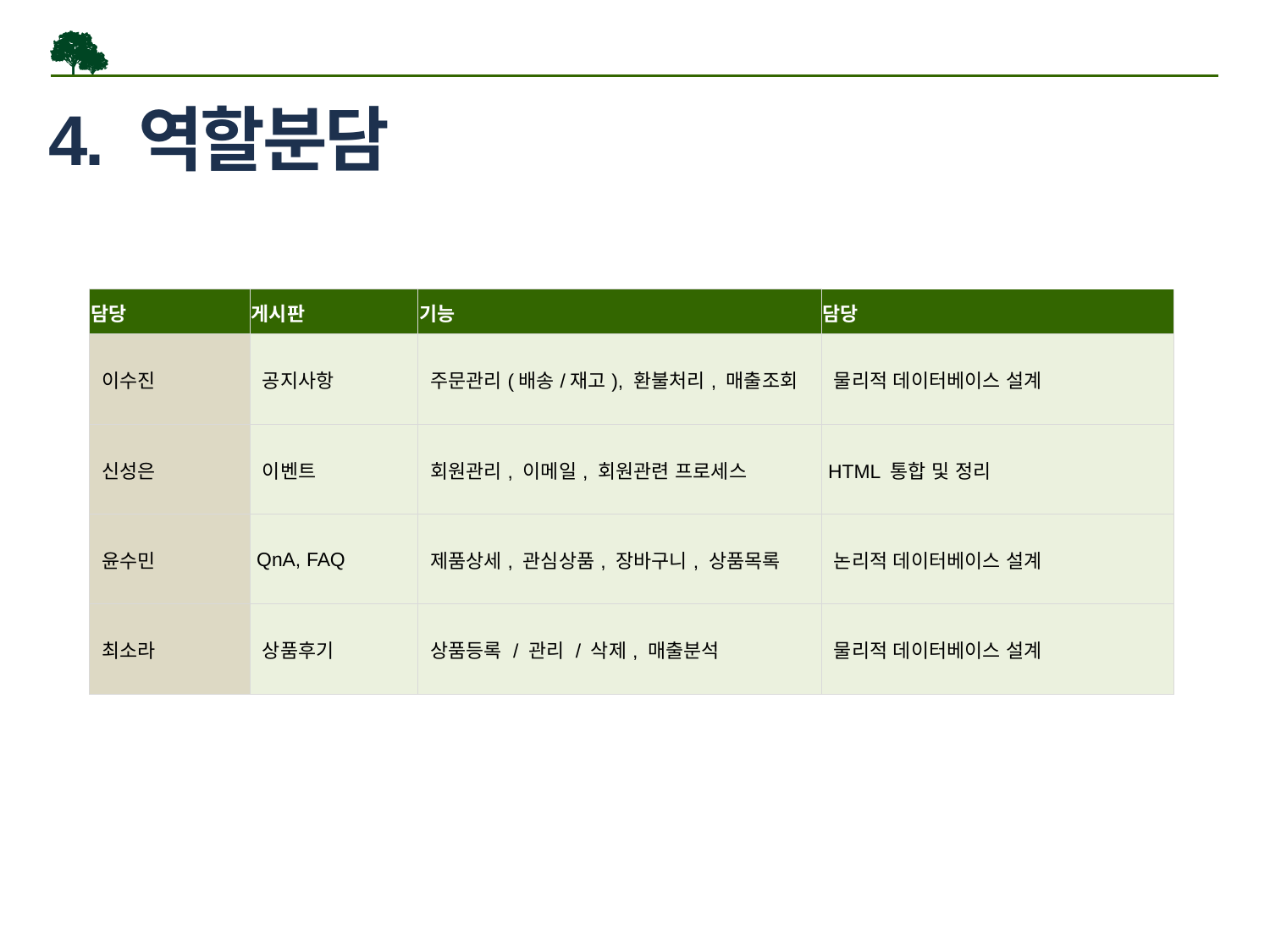

# 4. 역할분담
| 담당 | 게시판 | 기능 | 담당 |
| --- | --- | --- | --- |
| 이수진 | 공지사항 | 주문관리(배송/재고), 환불처리, 매출조회 | 물리적 데이터베이스 설계 |
| 신성은 | 이벤트 | 회원관리, 이메일, 회원관련 프로세스 | HTML 통합 및 정리 |
| 윤수민 | QnA, FAQ | 제품상세, 관심상품, 장바구니, 상품목록 | 논리적 데이터베이스 설계 |
| 최소라 | 상품후기 | 상품등록 / 관리 / 삭제, 매출분석 | 물리적 데이터베이스 설계 |